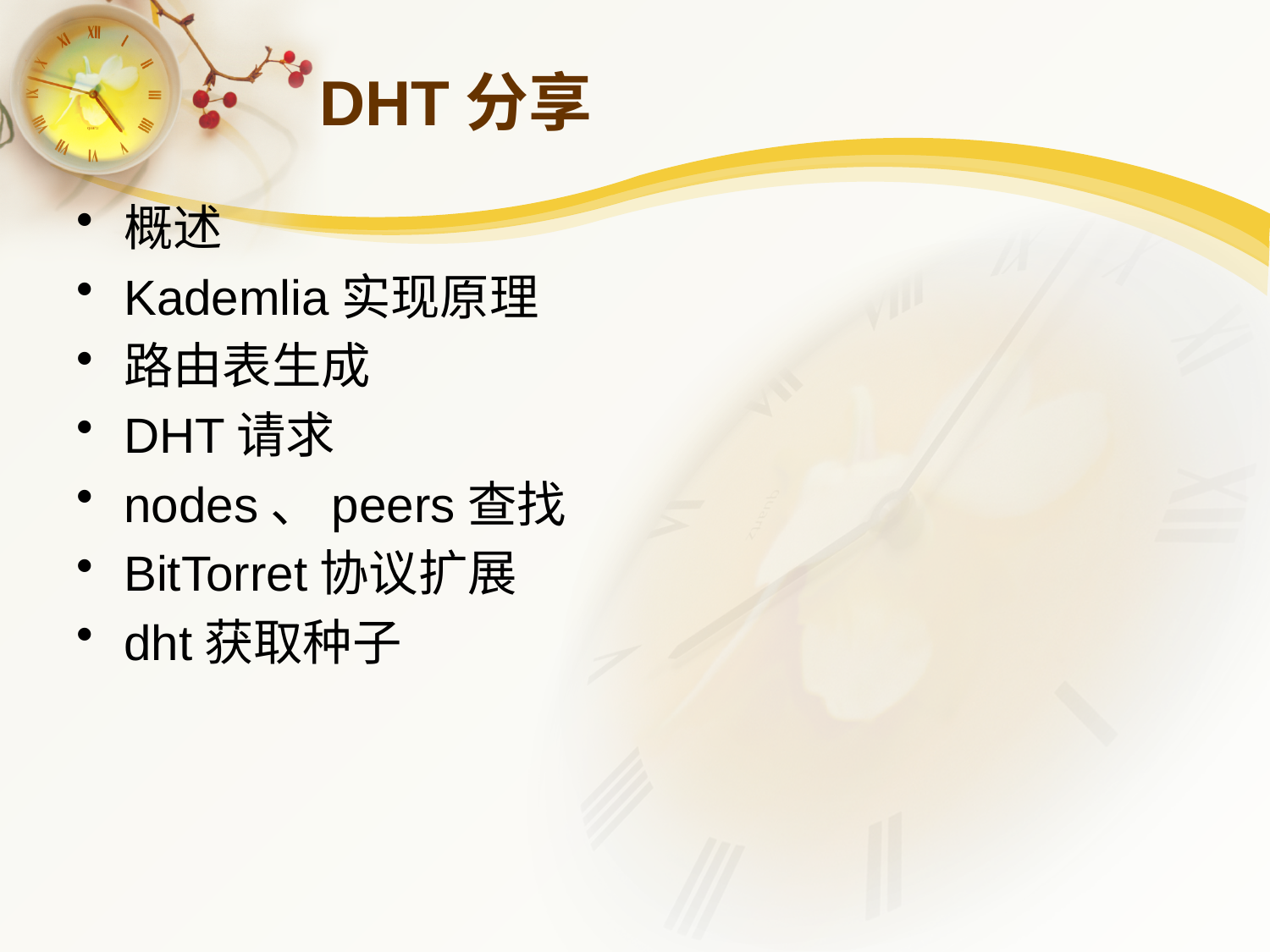

# DHT分享
概述
Kademlia实现原理
路由表生成
DHT请求
nodes、peers查找
BitTorret协议扩展
dht获取种子